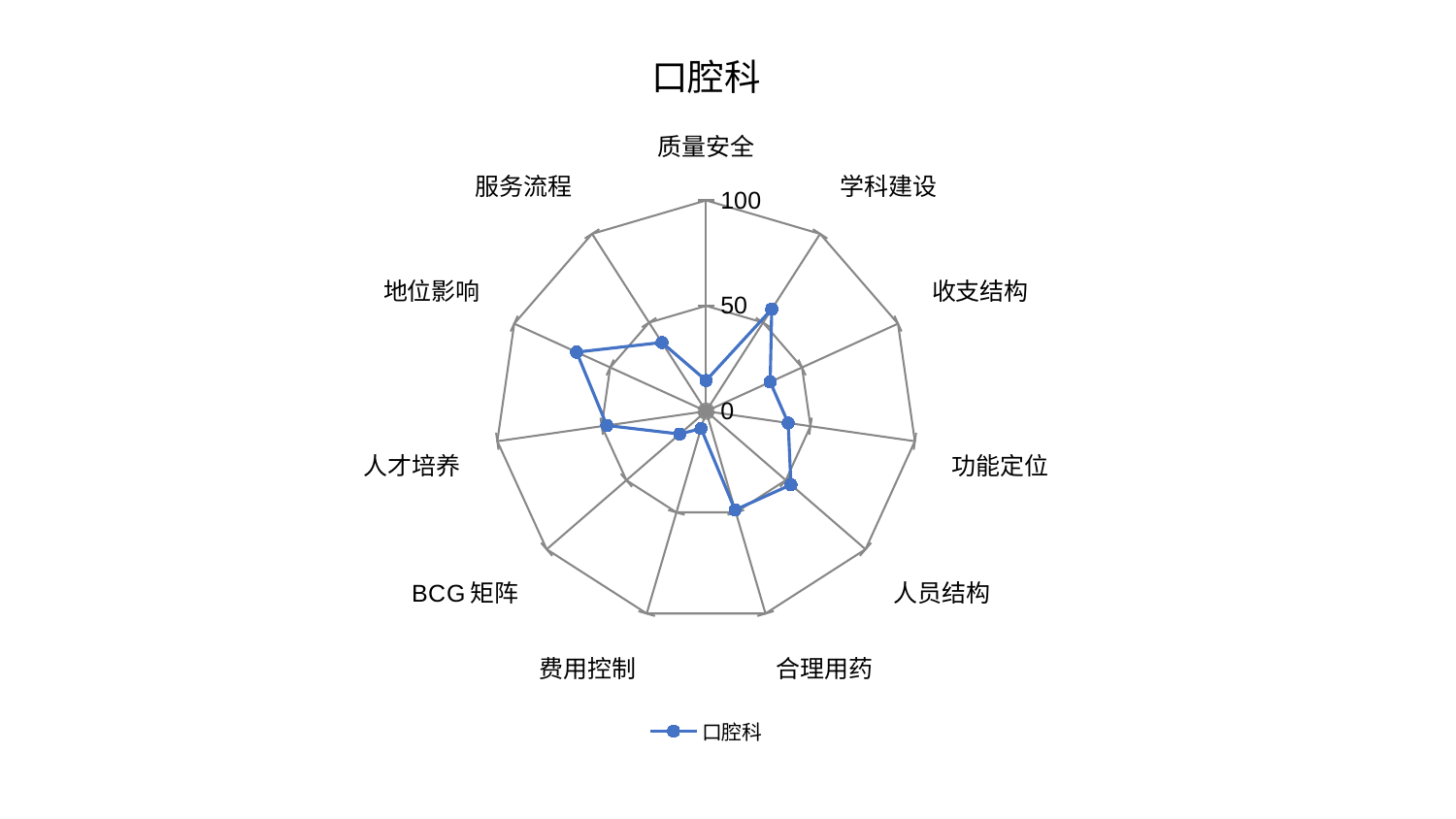

### Chart: 口腔科

| Category | 口腔科 |
|---|---|
| 质量安全 | 14.579365875881743 |
| 学科建设 | 57.57451450084834 |
| 收支结构 | 33.3988159610006 |
| 功能定位 | 39.32938449148942 |
| 人员结构 | 53.24043710976883 |
| 合理用药 | 48.79000256068028 |
| 费用控制 | 8.566008045353323 |
| BCG矩阵 | 16.519210777592736 |
| 人才培养 | 47.55634135880829 |
| 地位影响 | 67.50523488721305 |
| 服务流程 | 38.779206573539575 |
127